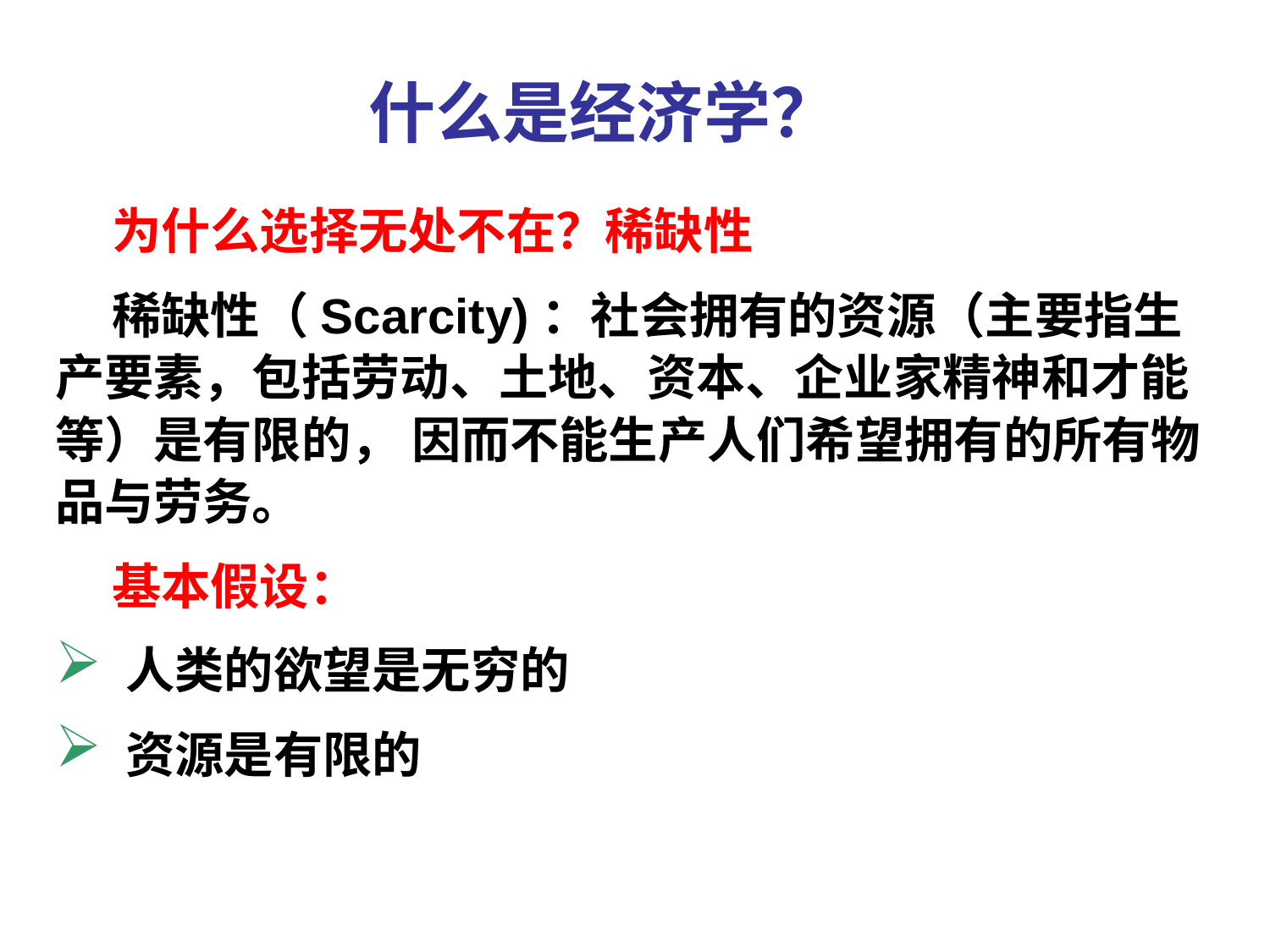

什么是经济学？
    为什么选择无处不在？稀缺性
    稀缺性（Scarcity)：社会拥有的资源（主要指生产要素，包括劳动、土地、资本、企业家精神和才能等）是有限的， 因而不能生产人们希望拥有的所有物品与劳务。
    基本假设：
 人类的欲望是无穷的
 资源是有限的